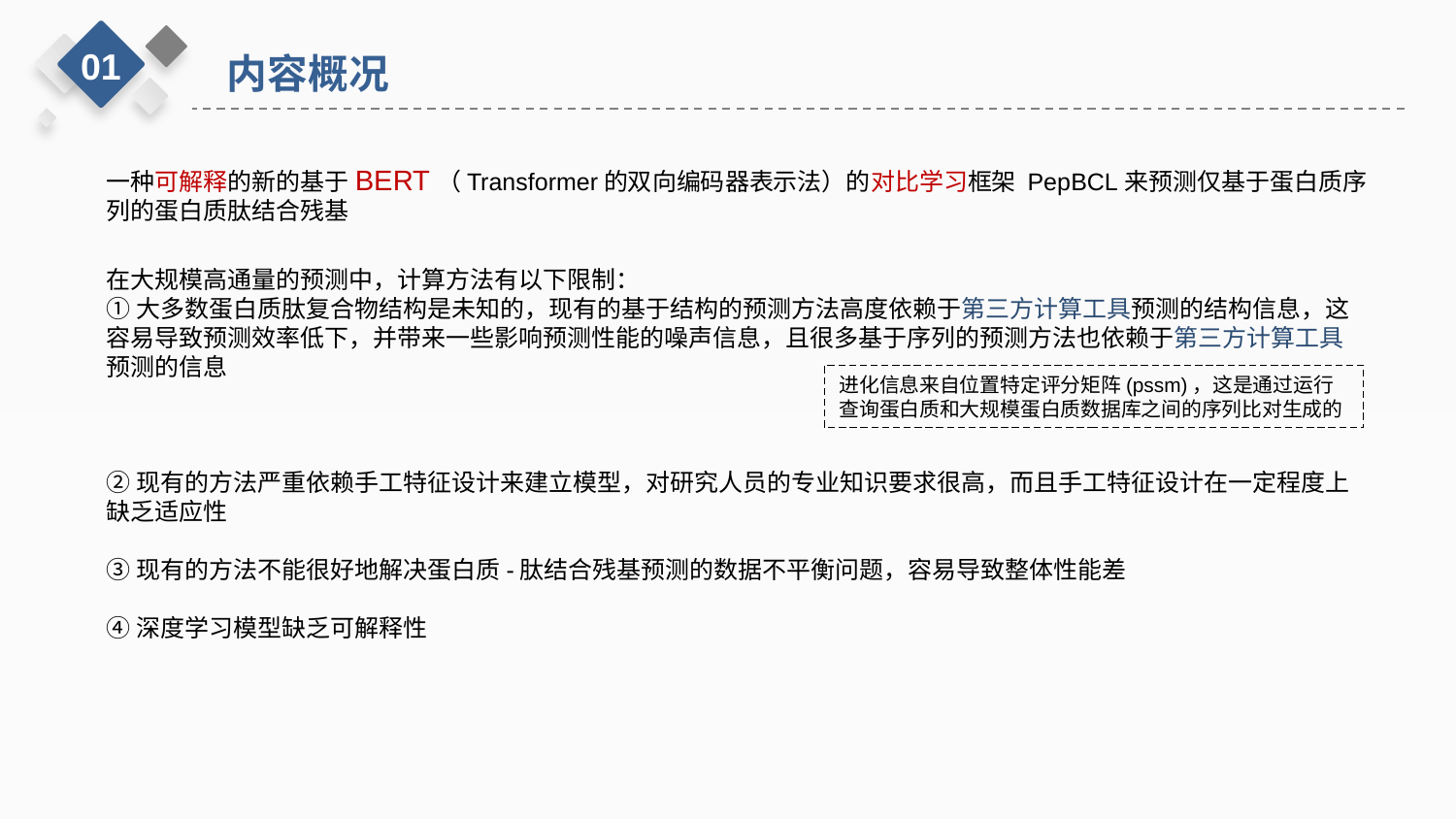

01

内容概况
一种可解释的新的基于BERT（Transformer的双向编码器表示法）的对比学习框架 PepBCL来预测仅基于蛋白质序列的蛋白质肽结合残基
在大规模高通量的预测中，计算方法有以下限制：
①大多数蛋白质肽复合物结构是未知的，现有的基于结构的预测方法高度依赖于第三方计算工具预测的结构信息，这容易导致预测效率低下，并带来一些影响预测性能的噪声信息，且很多基于序列的预测方法也依赖于第三方计算工具预测的信息

②现有的方法严重依赖手工特征设计来建立模型，对研究人员的专业知识要求很高，而且手工特征设计在一定程度上缺乏适应性

③现有的方法不能很好地解决蛋白质-肽结合残基预测的数据不平衡问题，容易导致整体性能差

④深度学习模型缺乏可解释性
进化信息来自位置特定评分矩阵(pssm)，这是通过运行查询蛋白质和大规模蛋白质数据库之间的序列比对生成的